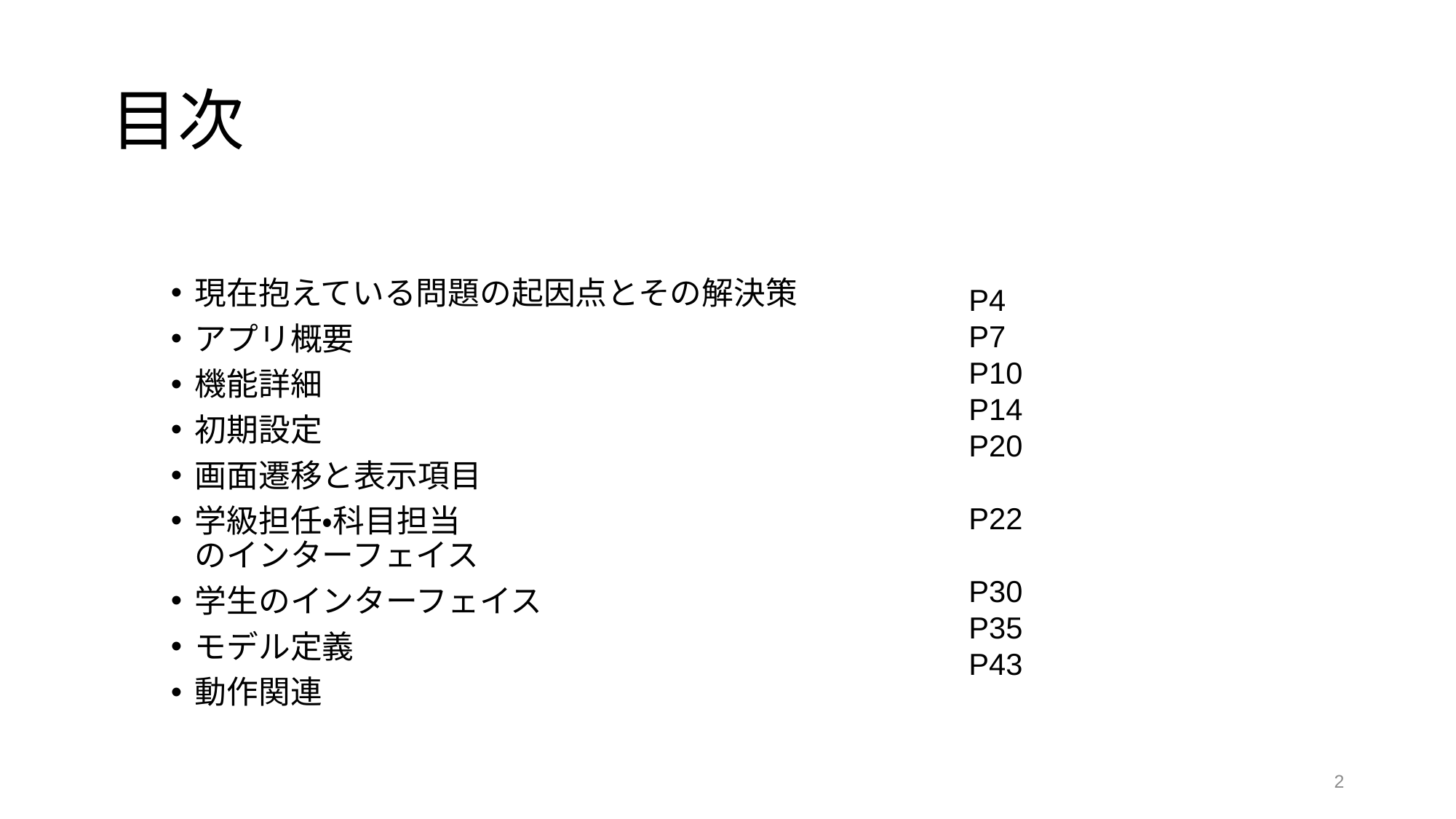

# 目次

現在抱えている問題の起因点とその解決策
アプリ概要
機能詳細
初期設定
画面遷移と表示項目
学級担任・科目担当
のインターフェイス
学生のインターフェイス
モデル定義
動作関連
P4
P7
P10
P14
P20
P22

P30
P35
P43
2